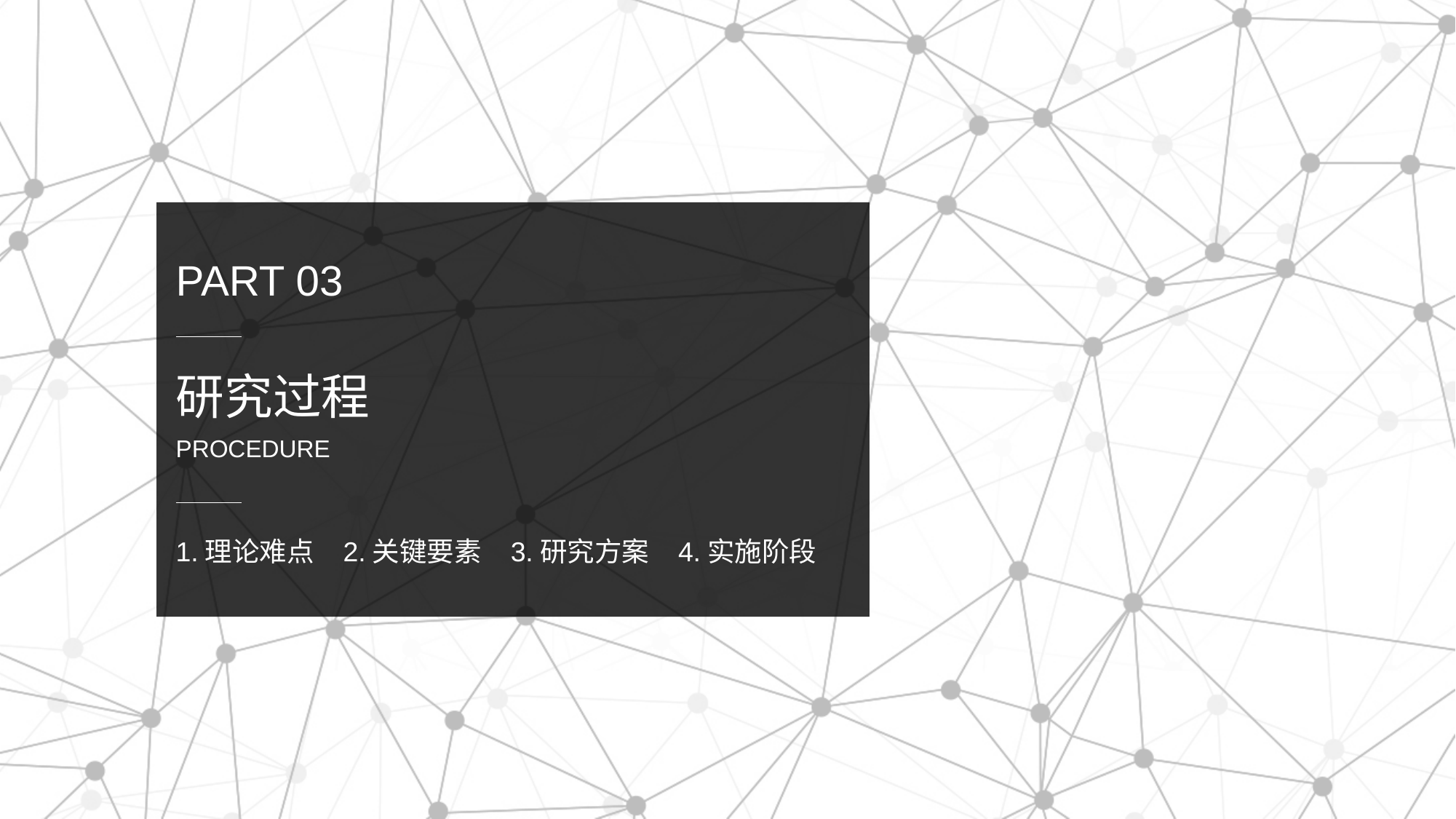

PART 03
研究过程
PROCEDURE
1.理论难点
2.关键要素
3.研究方案
4.实施阶段